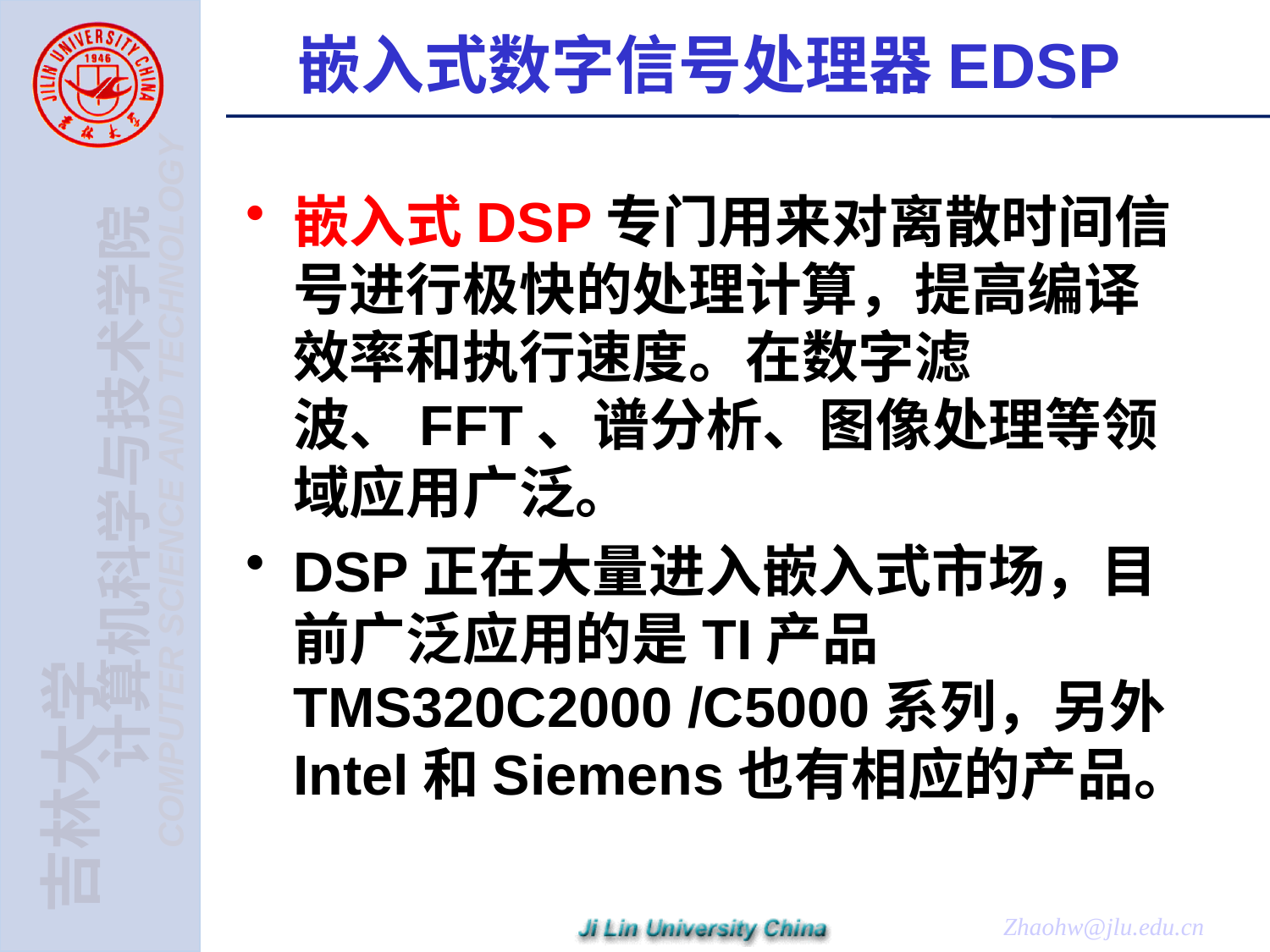

# 嵌入式数字信号处理器EDSP
嵌入式DSP专门用来对离散时间信号进行极快的处理计算，提高编译效率和执行速度。在数字滤波、FFT、谱分析、图像处理等领域应用广泛。
DSP正在大量进入嵌入式市场，目前广泛应用的是TI产品TMS320C2000 /C5000系列，另外Intel和Siemens也有相应的产品。